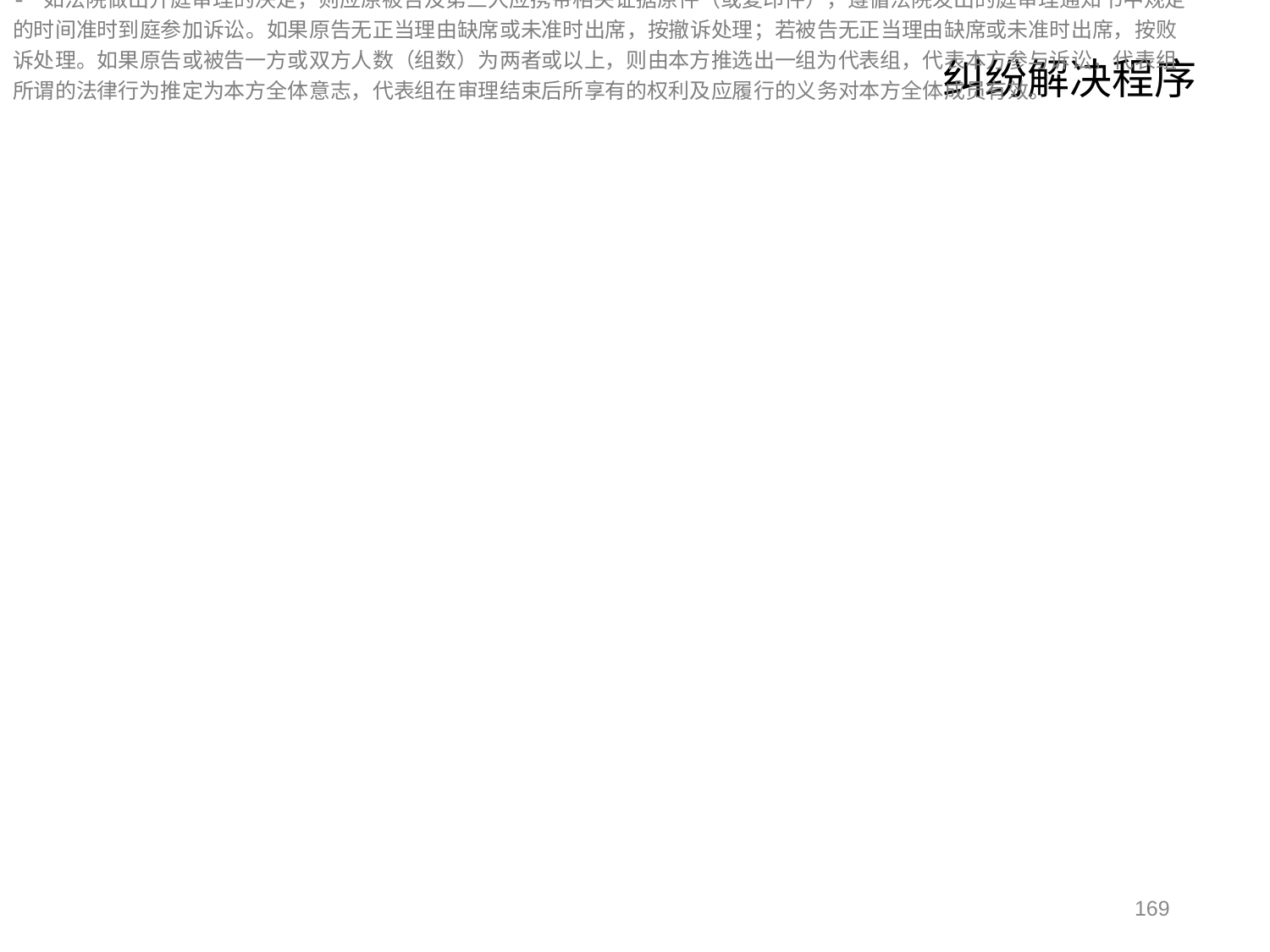

纠纷解决程序
立案程序：
1、获取起诉状模板：
2、资格认证（参见开户流程）
3、下载起诉状模板（参见原告流程1）
4、撰写并提交起诉状：参见原告流程2、3、4
5、接收立案决定:即原告流程5，被告流程1
诉讼程序：
1、收集并提交证据（包括任务回执时间戳、专利证书、物证等），参见原告流程6、7，被告流程2、3
2、参加调解
3、接收简易程序判决书
参加庭审：
1、陈述诉讼请求
2、举证质证
3、法庭辩论
4、接收判决书
其他规则：
- 在得到具有法律效力的调解书、判决书（包括简易程序和一般程序判决书）后，应严格依照法律文书之规定的要求、期限加以履行
- 如法院做出开庭审理的决定，则应原被告及第三人应携带相关证据原件（或复印件），遵循法院发出的庭审理通知书中规定的时间准时到庭参加诉讼。如果原告无正当理由缺席或未准时出席，按撤诉处理；若被告无正当理由缺席或未准时出席，按败诉处理。如果原告或被告一方或双方人数（组数）为两者或以上，则由本方推选出一组为代表组，代表本方参与诉讼，代表组所谓的法律行为推定为本方全体意志，代表组在审理结束后所享有的权利及应履行的义务对本方全体成员有效。
169